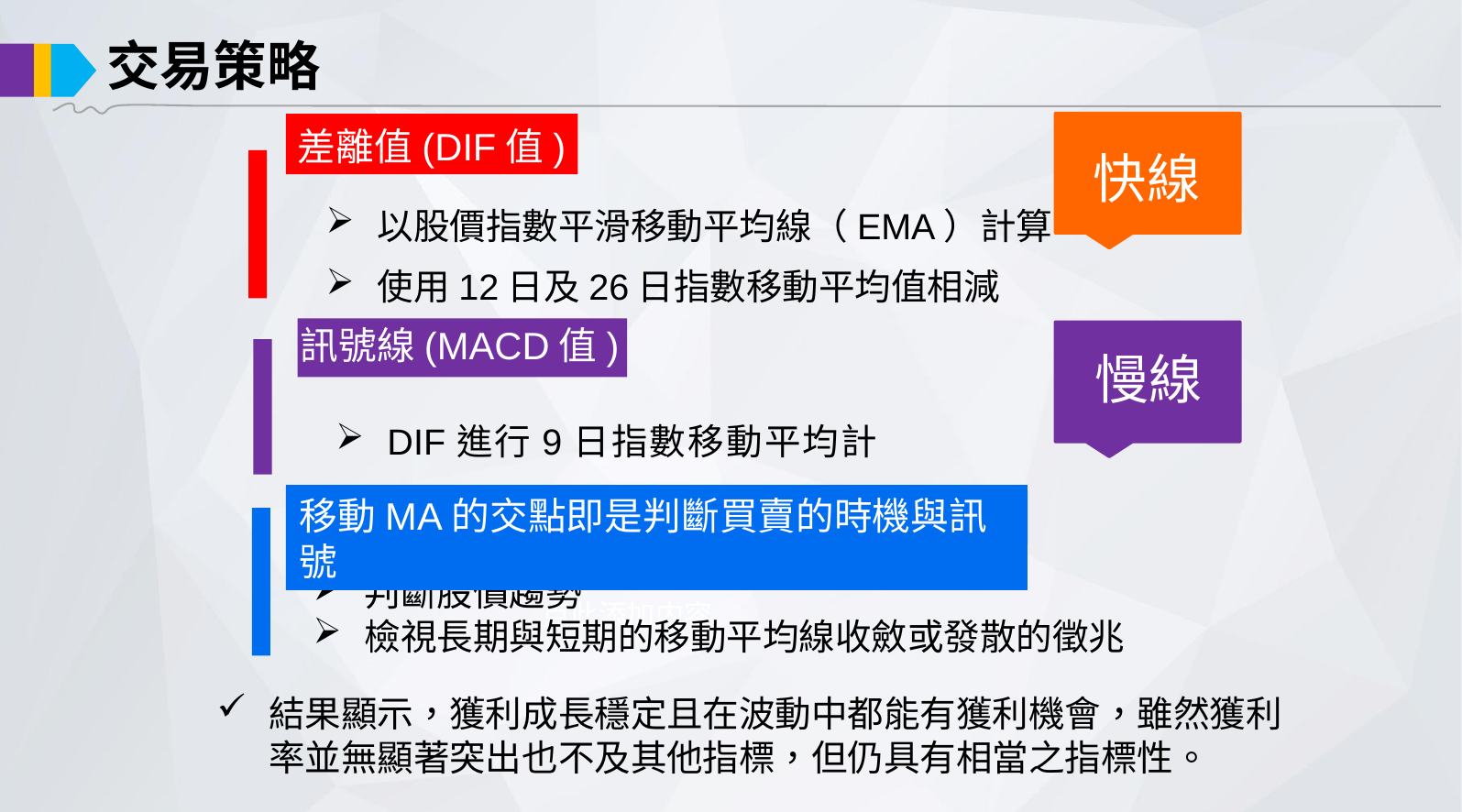

交易策略

差離值(DIF值)
快線

以股價指數平滑移動平均線（EMA）計算
使用12日及26日指數移動平均值相減
訊號線(MACD值)

慢線

DIF進行9日指數移動平均計算

移動MA的交點即是判斷買賣的時機與訊號

判斷股價趨勢
檢視長期與短期的移動平均線收斂或發散的徵兆
点此添加内容
結果顯示，獲利成長穩定且在波動中都能有獲利機會，雖然獲利率並無顯著突出也不及其他指標，但仍具有相當之指標性。